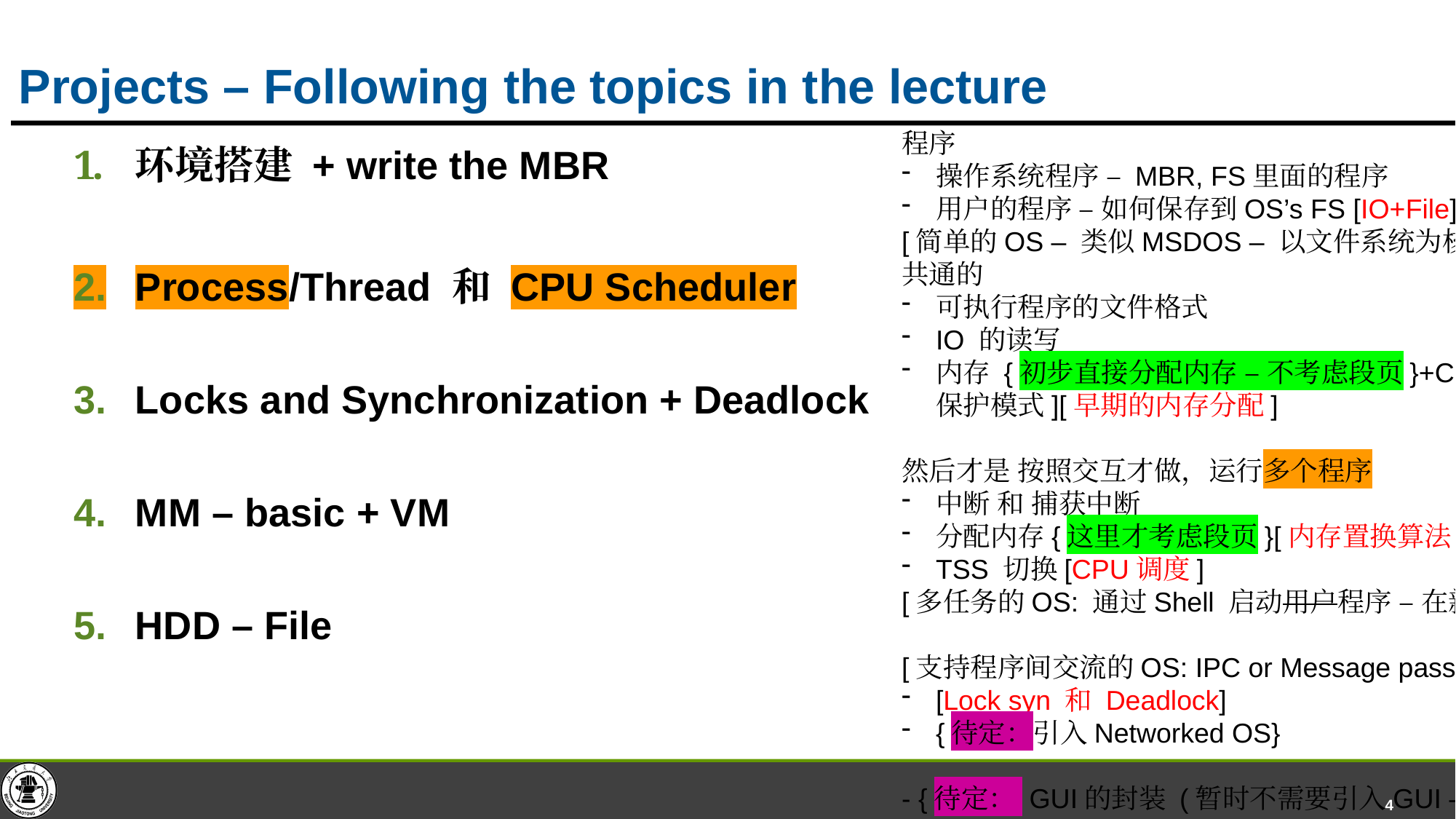

# Projects – Following the topics in the lecture
程序
操作系统程序 – MBR, FS里面的程序
用户的程序 – 如何保存到OS’s FS [IO+File]
[简单的OS – 类似MSDOS – 以文件系统为核心: 找到用户的程序]
共通的
可执行程序的文件格式
IO 的读写
内存 {初步直接分配内存 – 不考虑段页}+CPU支持 运行程序 [实模式 vs 保护模式][早期的内存分配]

然后才是 按照交互才做，运行多个程序
中断 和 捕获中断
分配内存{这里才考虑段页}[内存置换算法]
TSS 切换[CPU调度]
[多任务的OS: 通过Shell 启动用户程序 – 在新的Console 运行]

[支持程序间交流的OS: IPC or Message passing]
[Lock syn 和 Deadlock]
{待定：引入Networked OS}

- {待定： GUI的封装 (暂时不需要引入GUI – shell/CMD即可体会操作系统) }
[GUI的OS:]
{待定： Security: 多用户 和 网络环境下的安全}
{待定： Parallel 和 Distributed: 多核 和 分布式环境}
环境搭建 + write the MBR

Process/Thread 和 CPU Scheduler

Locks and Synchronization + Deadlock

MM – basic + VM

HDD – File